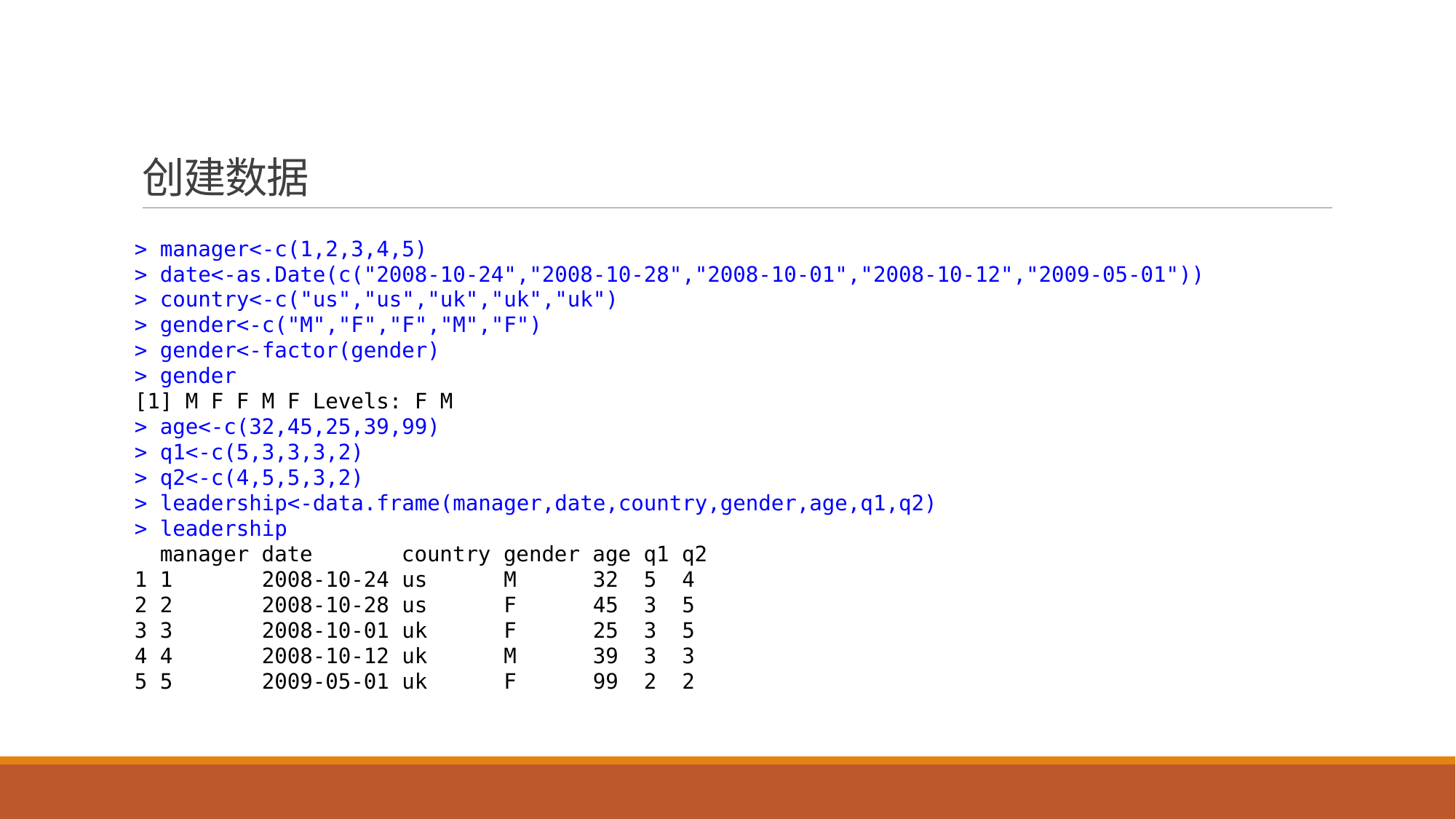

# 创建数据
> manager<-c(1,2,3,4,5)
> date<-as.Date(c("2008-10-24","2008-10-28","2008-10-01","2008-10-12","2009-05-01"))
> country<-c("us","us","uk","uk","uk")
> gender<-c("M","F","F","M","F")
> gender<-factor(gender)
> gender
[1] M F F M F Levels: F M
> age<-c(32,45,25,39,99)
> q1<-c(5,3,3,3,2)
> q2<-c(4,5,5,3,2)
> leadership<-data.frame(manager,date,country,gender,age,q1,q2)
> leadership
  manager date       country gender age q1 q2
1 1       2008-10-24 us      M      32  5  4
2 2       2008-10-28 us      F      45  3  5
3 3       2008-10-01 uk      F      25  3  5
4 4       2008-10-12 uk      M      39  3  3
5 5       2009-05-01 uk      F      99  2  2